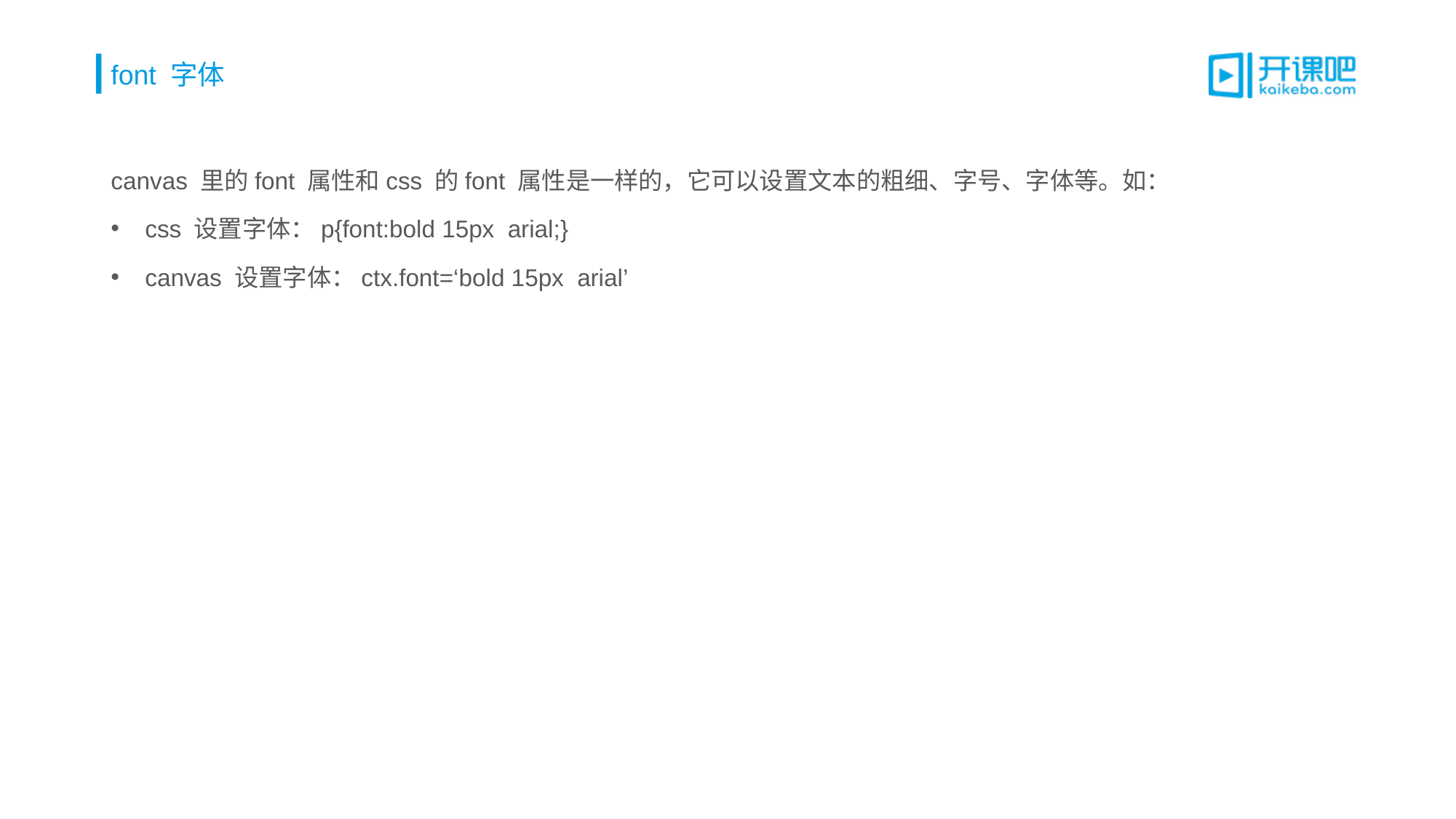

# font 字体
canvas 里的font 属性和css 的font 属性是一样的，它可以设置文本的粗细、字号、字体等。如：
css 设置字体：p{font:bold 15px  arial;}
canvas 设置字体：ctx.font=‘bold 15px  arial’